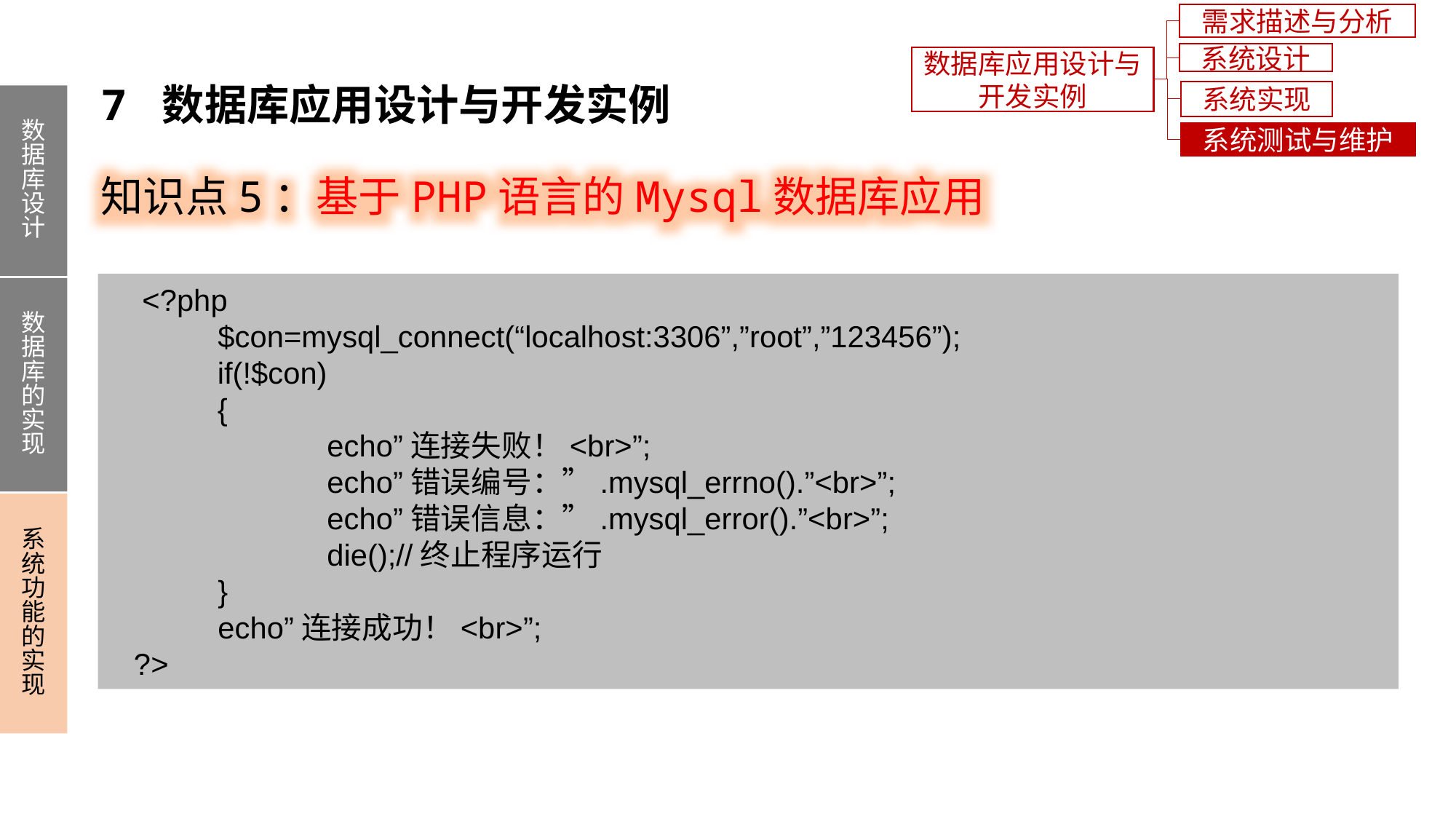

需求描述与分析
系统设计
数据库应用设计与开发实例
7 数据库应用设计与开发实例
系统实现
数据库设计
数据库的实现
系统功能的实现
系统测试与维护
知识点5：基于PHP语言的Mysql数据库应用
    <?php
	$con=mysql_connect(“localhost:3306”,”root”,”123456”);
             if(!$con)
             {
		echo”连接失败！<br>”;
		echo”错误编号：”.mysql_errno().”<br>”;
		echo”错误信息：”.mysql_error().”<br>”;
		die();//终止程序运行
	}
	echo”连接成功！<br>”;
   ?>